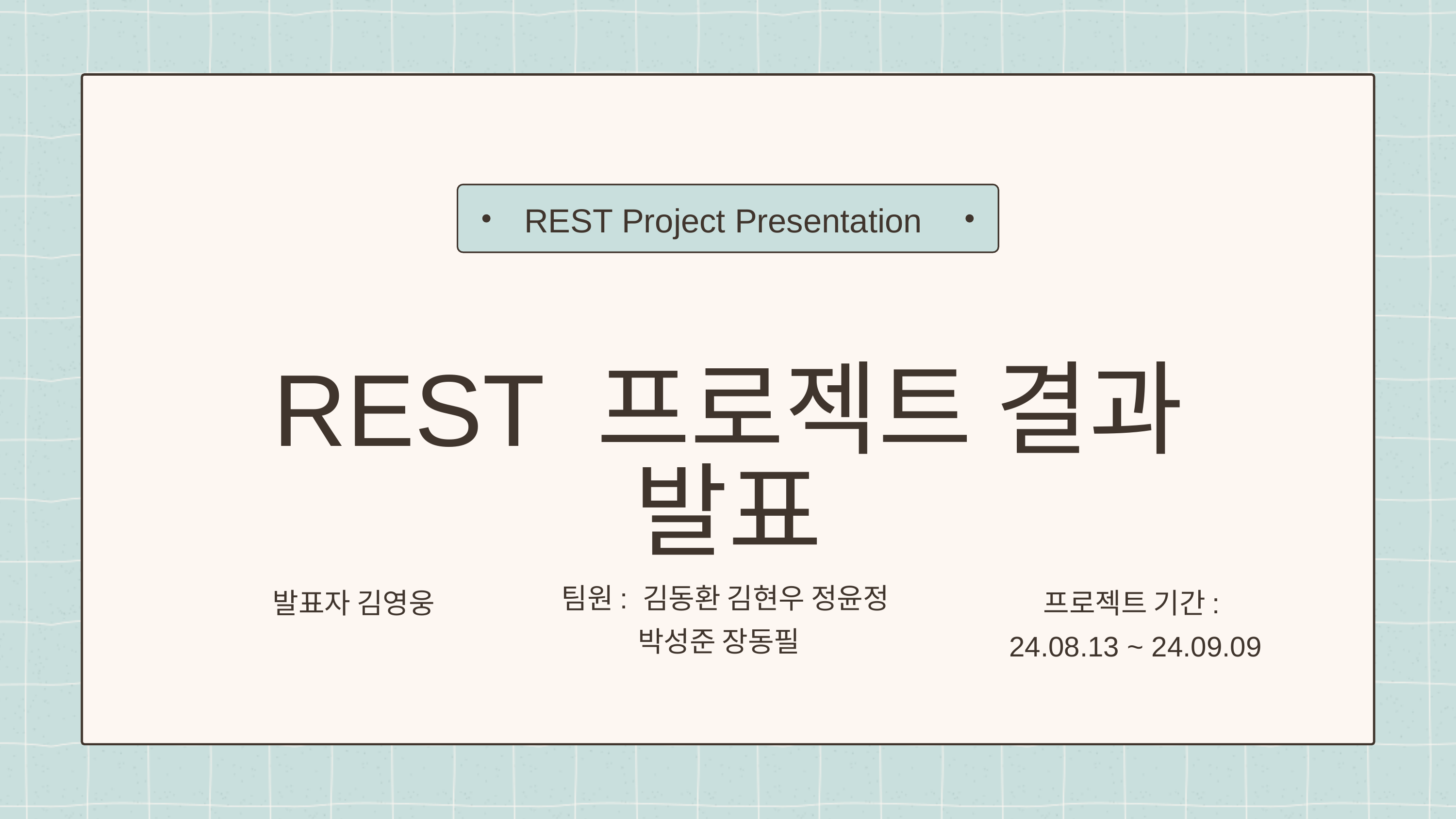

REST Project Presentation

REST 프로젝트 결과 발표
팀원: 김동환 김현우 정윤정
박성준 장동필

발표자 김영웅
프로젝트 기간:
24.08.13 ~ 24.09.09